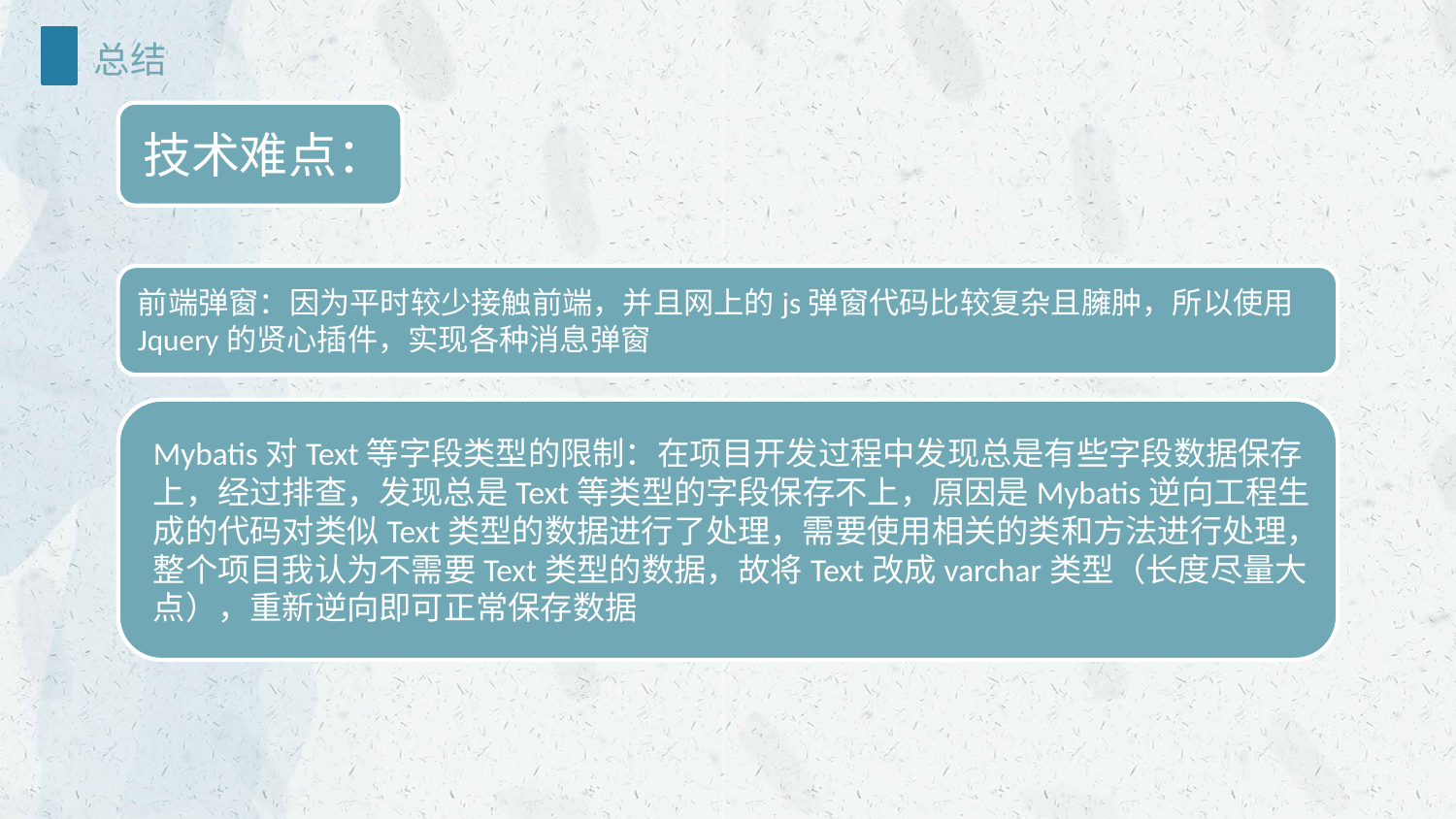

总结

技术难点：
前端弹窗：因为平时较少接触前端，并且网上的js弹窗代码比较复杂且臃肿，所以使用Jquery的贤心插件，实现各种消息弹窗
Mybatis对Text等字段类型的限制：在项目开发过程中发现总是有些字段数据保存上，经过排查，发现总是Text等类型的字段保存不上，原因是Mybatis逆向工程生成的代码对类似Text类型的数据进行了处理，需要使用相关的类和方法进行处理，整个项目我认为不需要Text类型的数据，故将Text改成varchar类型（长度尽量大点），重新逆向即可正常保存数据